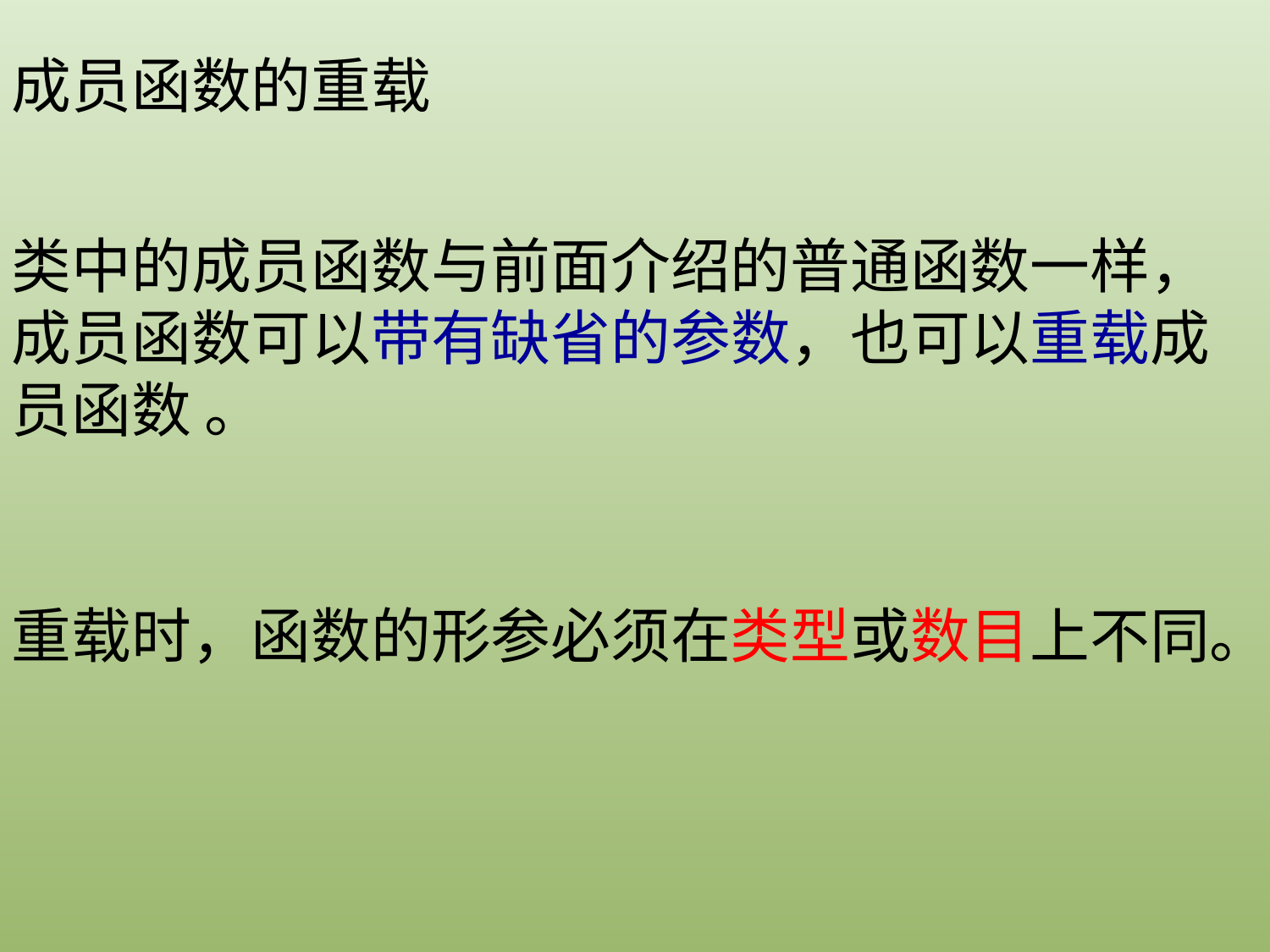

成员函数的重载
类中的成员函数与前面介绍的普通函数一样，成员函数可以带有缺省的参数，也可以重载成员函数 。
重载时，函数的形参必须在类型或数目上不同。
635